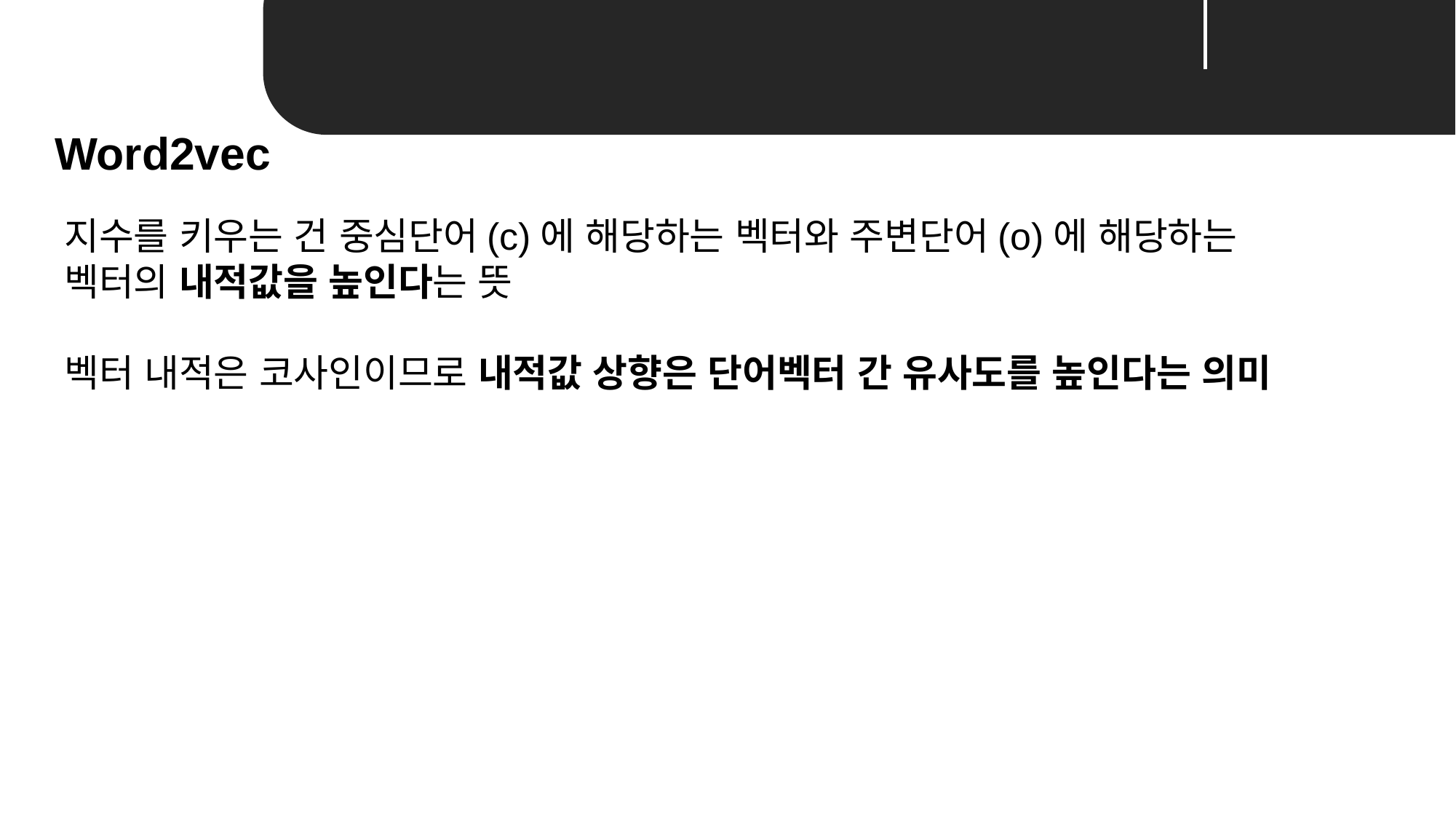

Unit  02 ㅣPreprocess & Transform the data
Word2vec
지수를 키우는 건 중심단어(c)에 해당하는 벡터와 주변단어(o)에 해당하는 벡터의 내적값을 높인다는 뜻

벡터 내적은 코사인이므로 내적값 상향은 단어벡터 간 유사도를 높인다는 의미